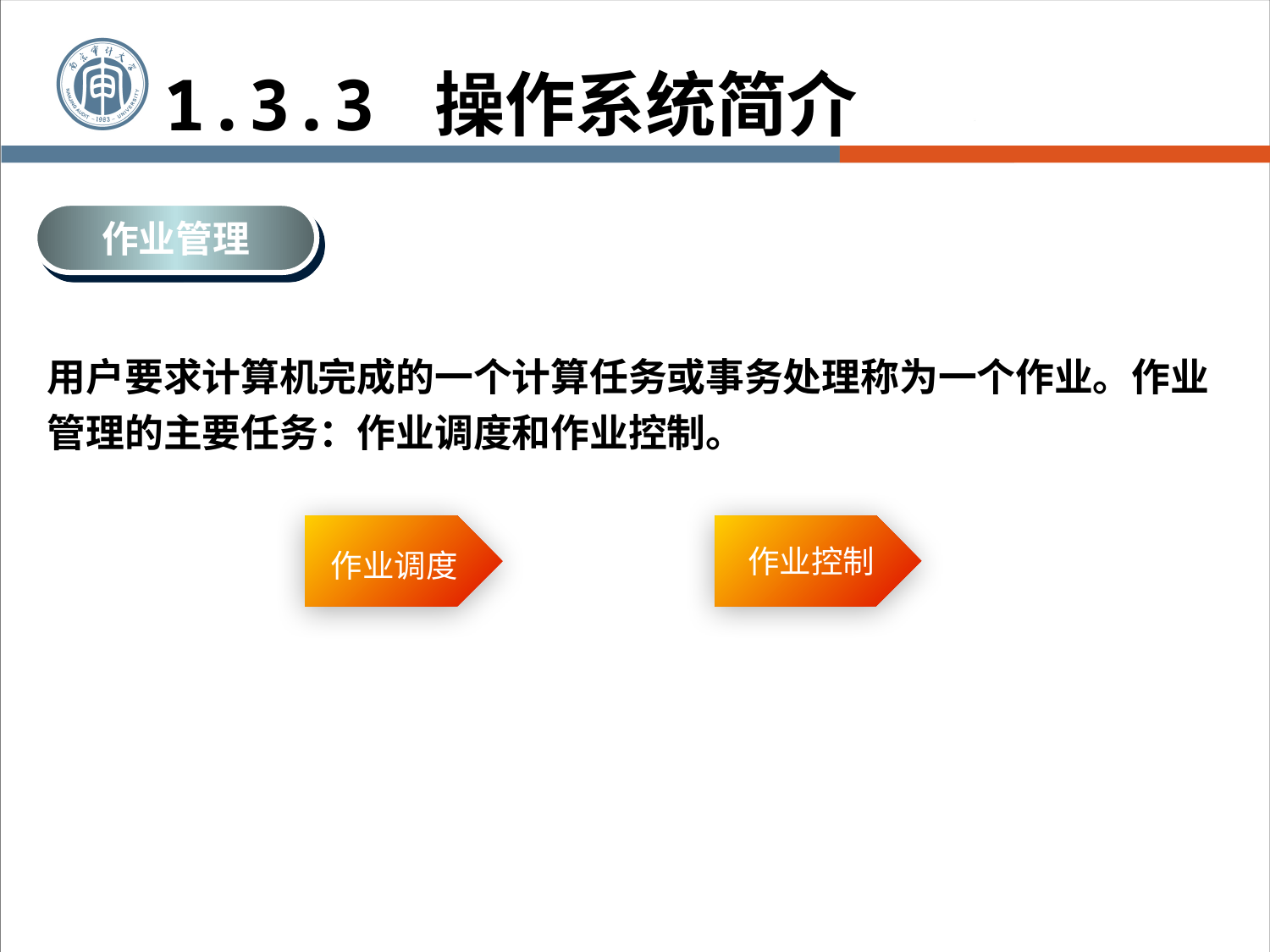

1.3.3 操作系统简介
作业管理
用户要求计算机完成的一个计算任务或事务处理称为一个作业。作业管理的主要任务：作业调度和作业控制。

作业控制

作业调度